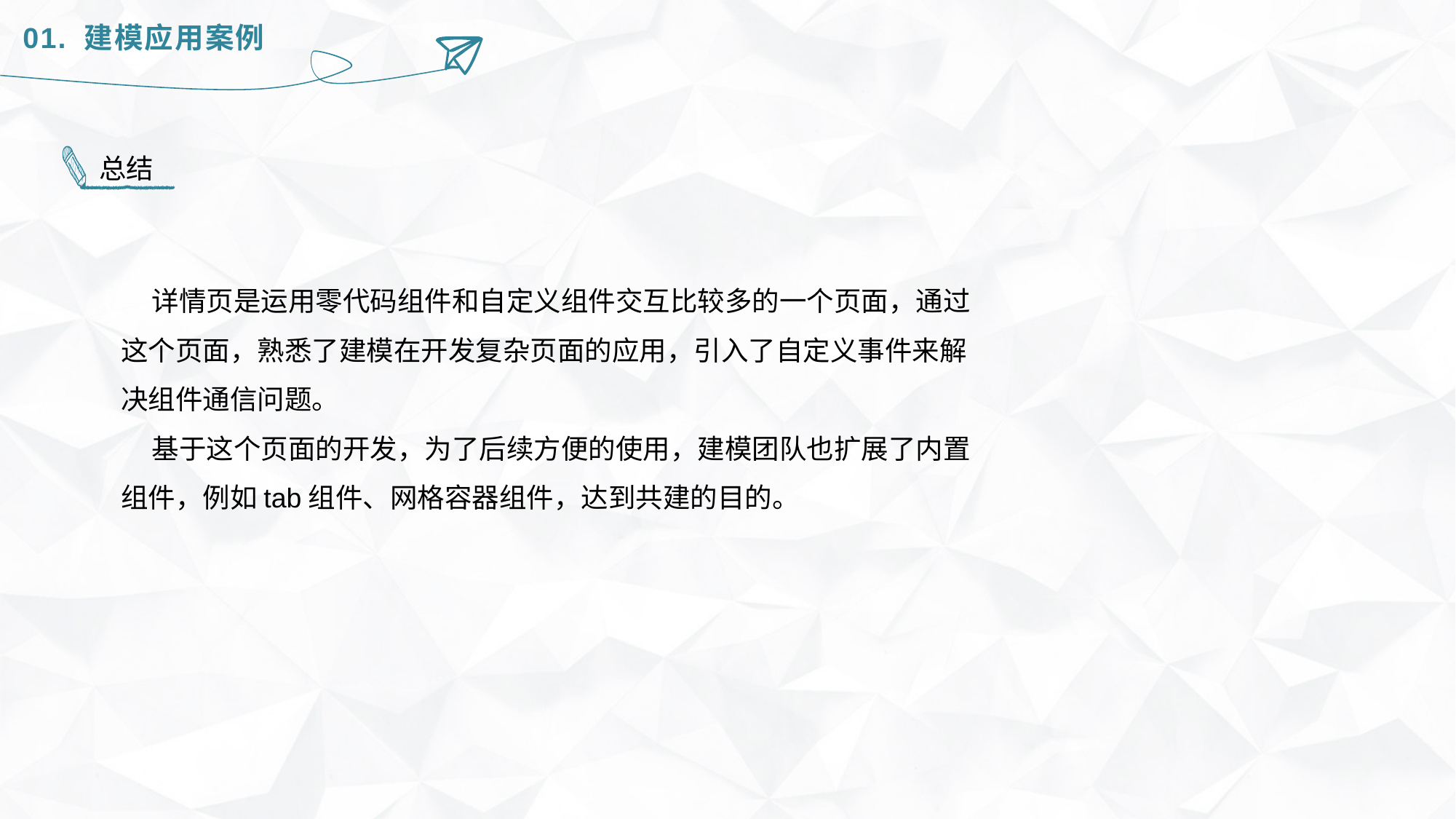

01. 建模应用案例

总结
    详情页是运用零代码组件和自定义组件交互比较多的一个页面，通过这个页面，熟悉了建模在开发复杂页面的应用，引入了自定义事件来解决组件通信问题。
    基于这个页面的开发，为了后续方便的使用，建模团队也扩展了内置组件，例如tab组件、网格容器组件，达到共建的目的。